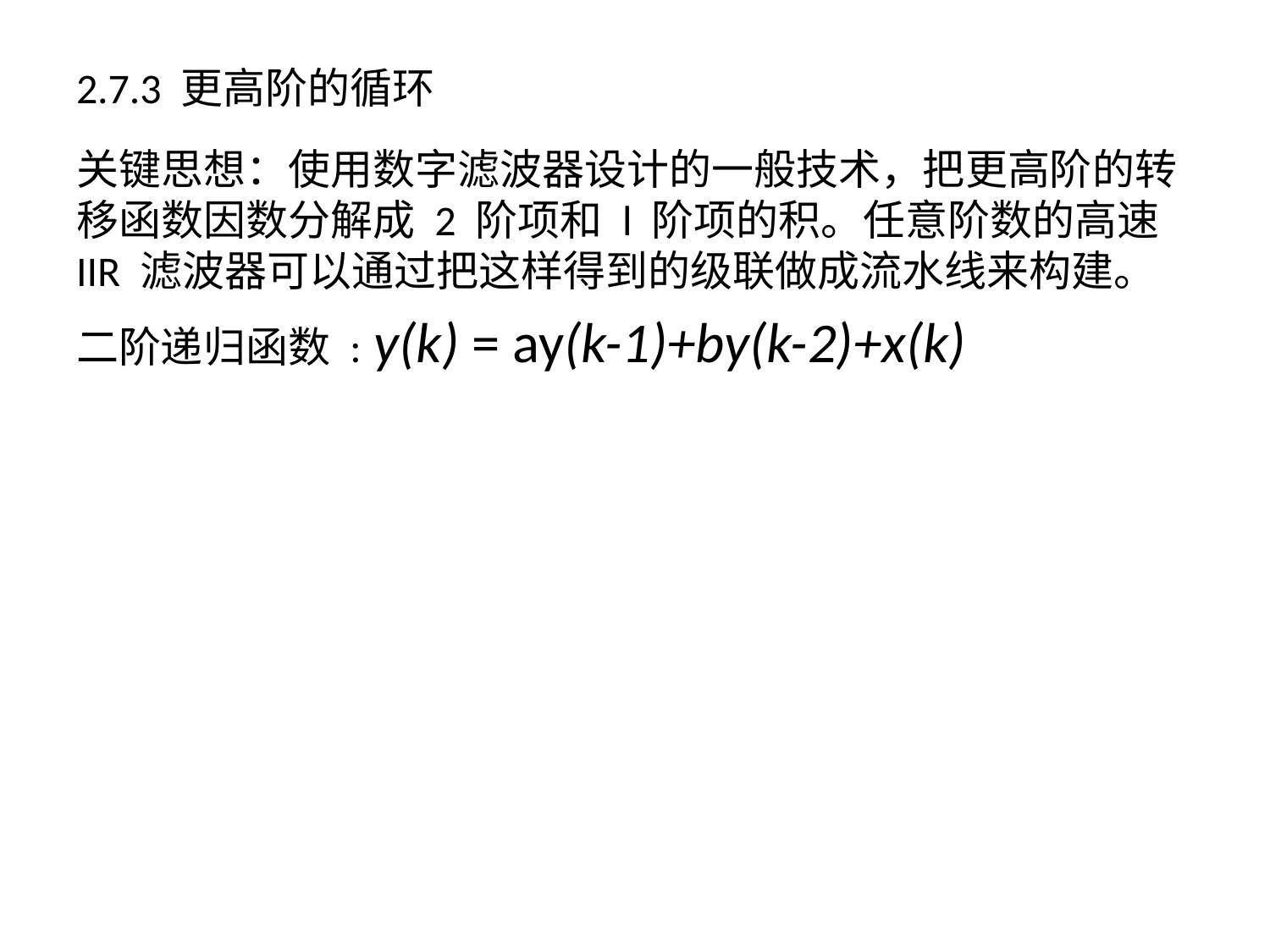

# 2.7.3 更高阶的循环
关键思想：使用数字滤波器设计的一般技术，把更高阶的转移函数因数分解成 2 阶项和 l 阶项的积。任意阶数的高速IIR 滤波器可以通过把这样得到的级联做成流水线来构建。
二阶递归函数 : y(k) = ay(k-1)+by(k-2)+x(k)